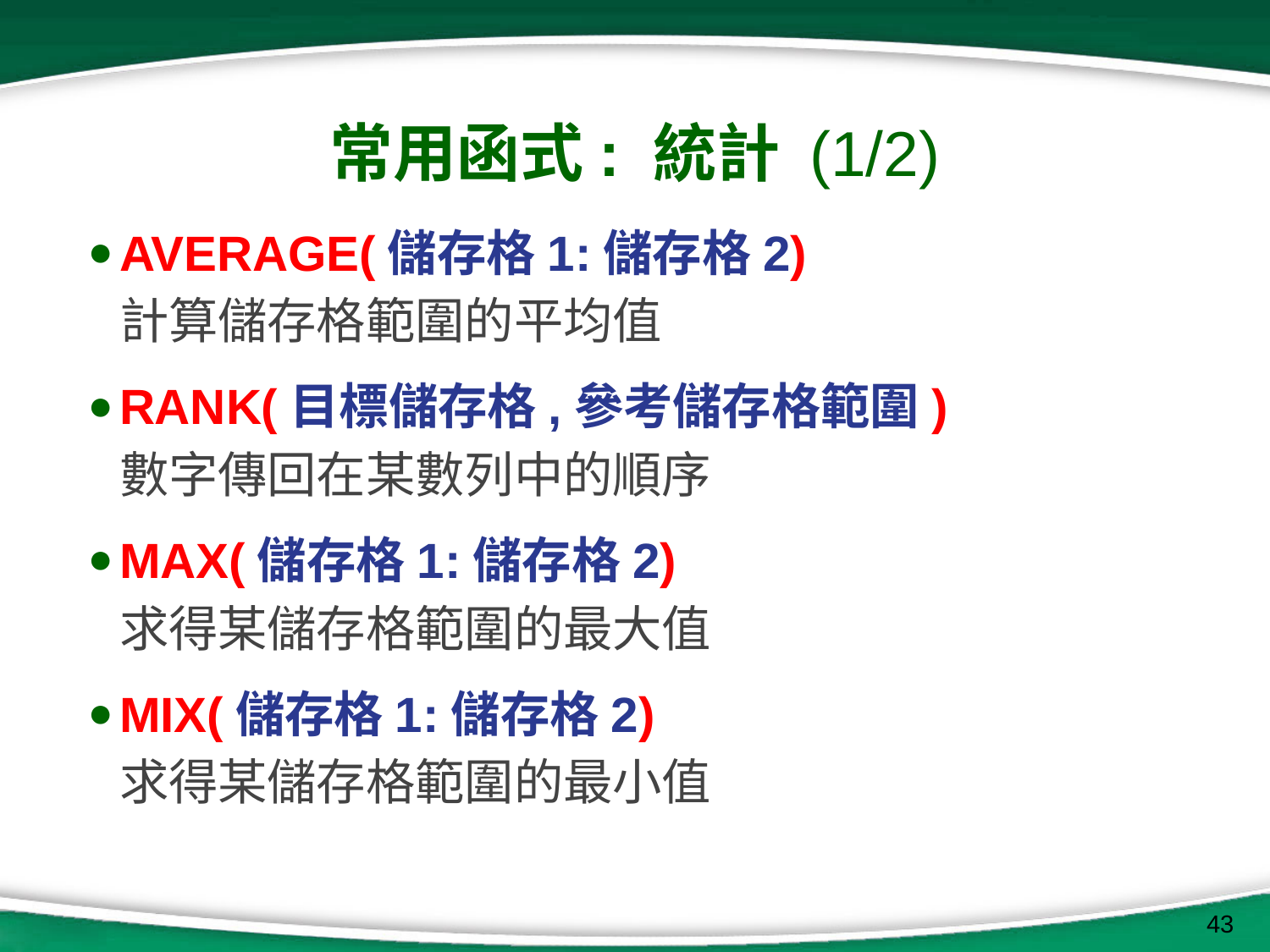

# 常用函式: 統計 (1/2)
AVERAGE(儲存格1:儲存格2)
計算儲存格範圍的平均值
RANK(目標儲存格,參考儲存格範圍)
數字傳回在某數列中的順序
MAX(儲存格1:儲存格2)
求得某儲存格範圍的最大值
MIX(儲存格1:儲存格2)
求得某儲存格範圍的最小值
43